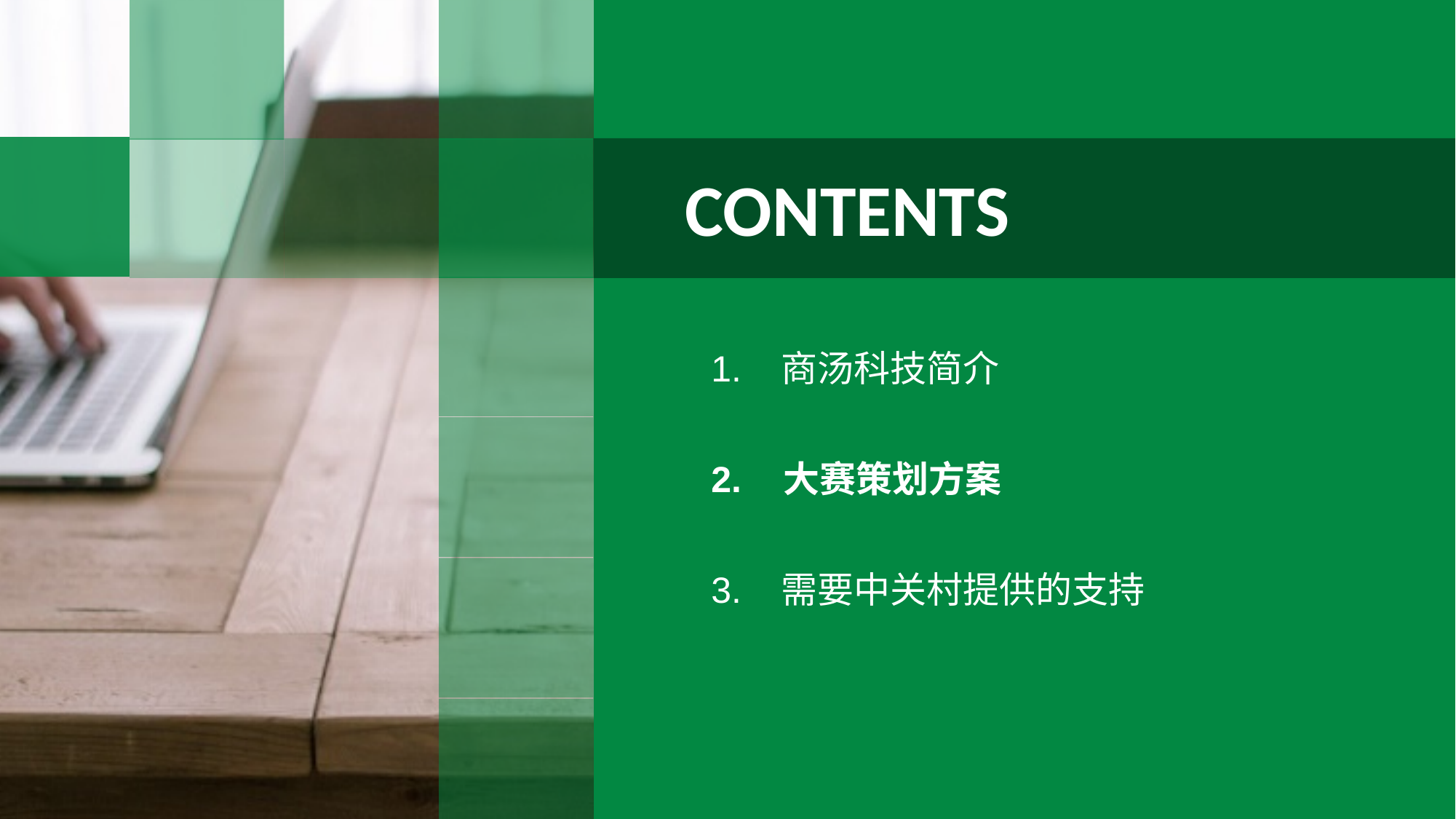

CONTENTS
1.   商汤科技简介
2.    大赛策划方案
3.   需要中关村提供的支持